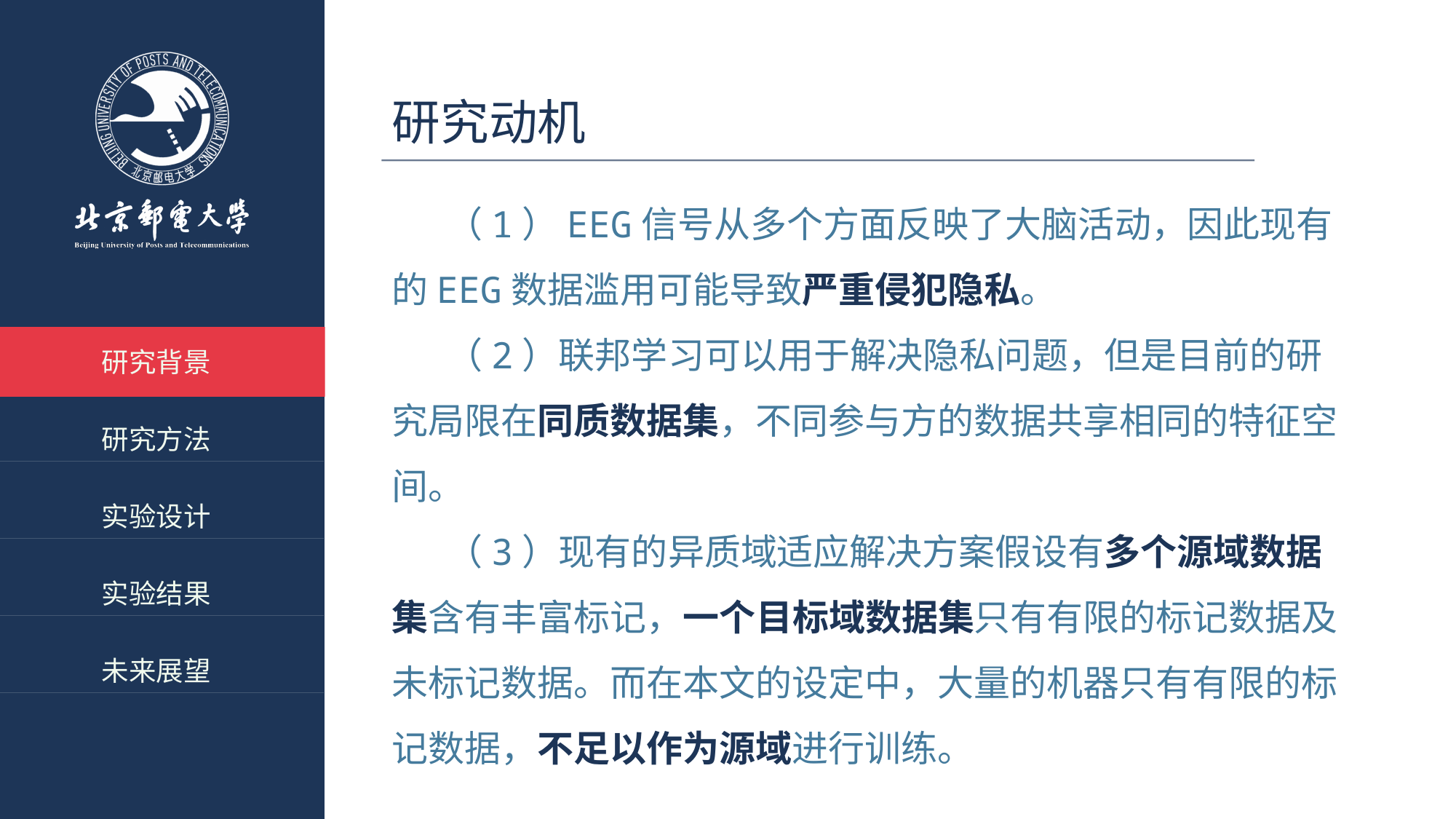

# 研究动机
（1）EEG信号从多个方面反映了大脑活动，因此现有的EEG数据滥用可能导致严重侵犯隐私。
（2）联邦学习可以用于解决隐私问题，但是目前的研究局限在同质数据集，不同参与方的数据共享相同的特征空间。
（3）现有的异质域适应解决方案假设有多个源域数据集含有丰富标记，一个目标域数据集只有有限的标记数据及未标记数据。而在本文的设定中，大量的机器只有有限的标记数据，不足以作为源域进行训练。